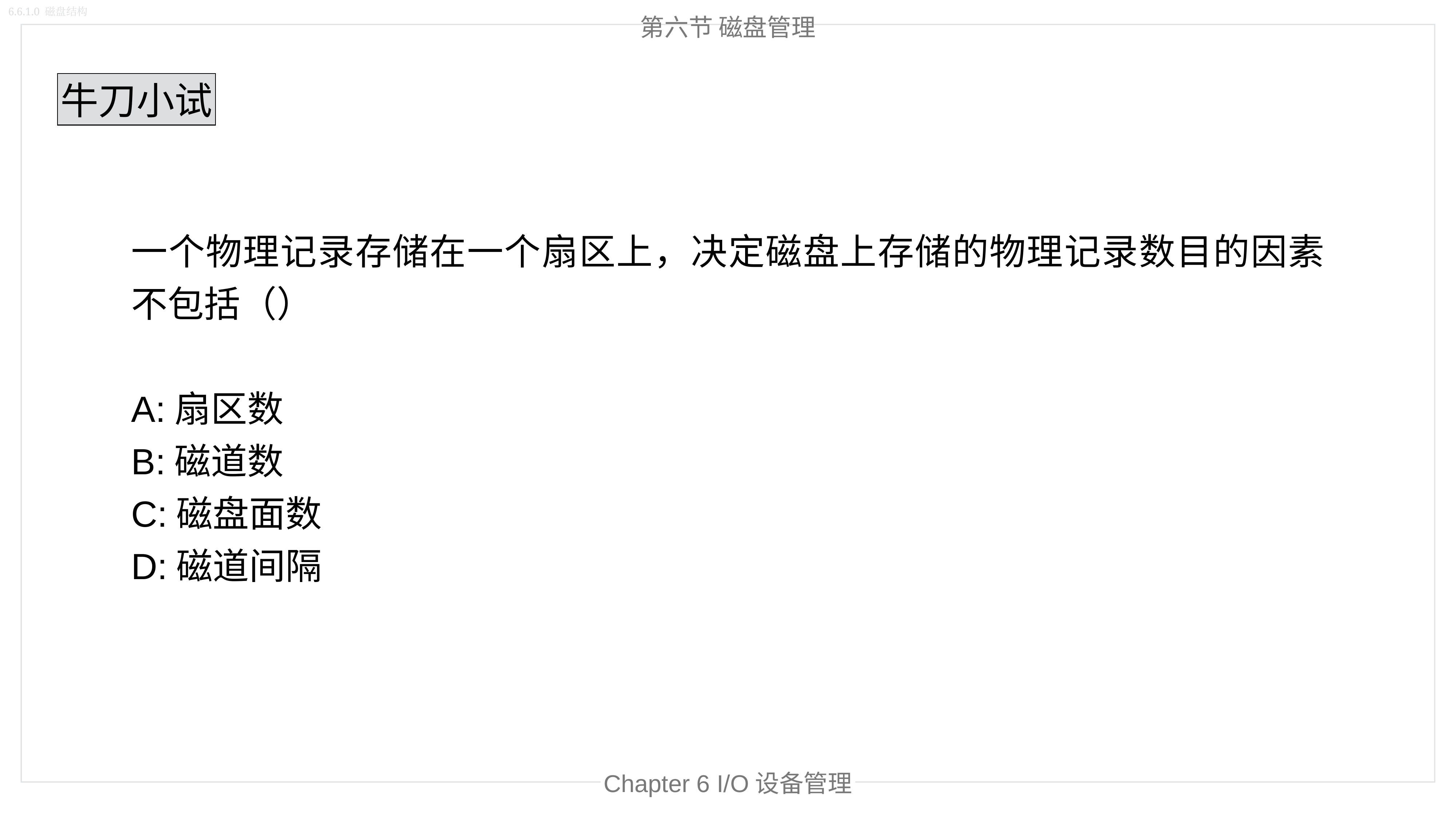

6.6.1.0 磁盘结构
第六节 磁盘管理

牛刀小试
一个物理记录存储在一个扇区上，决定磁盘上存储的物理记录数目的因素不包括（）

A:扇区数
B:磁道数
C:磁盘面数
D:磁道间隔
Chapter 6 I/O设备管理